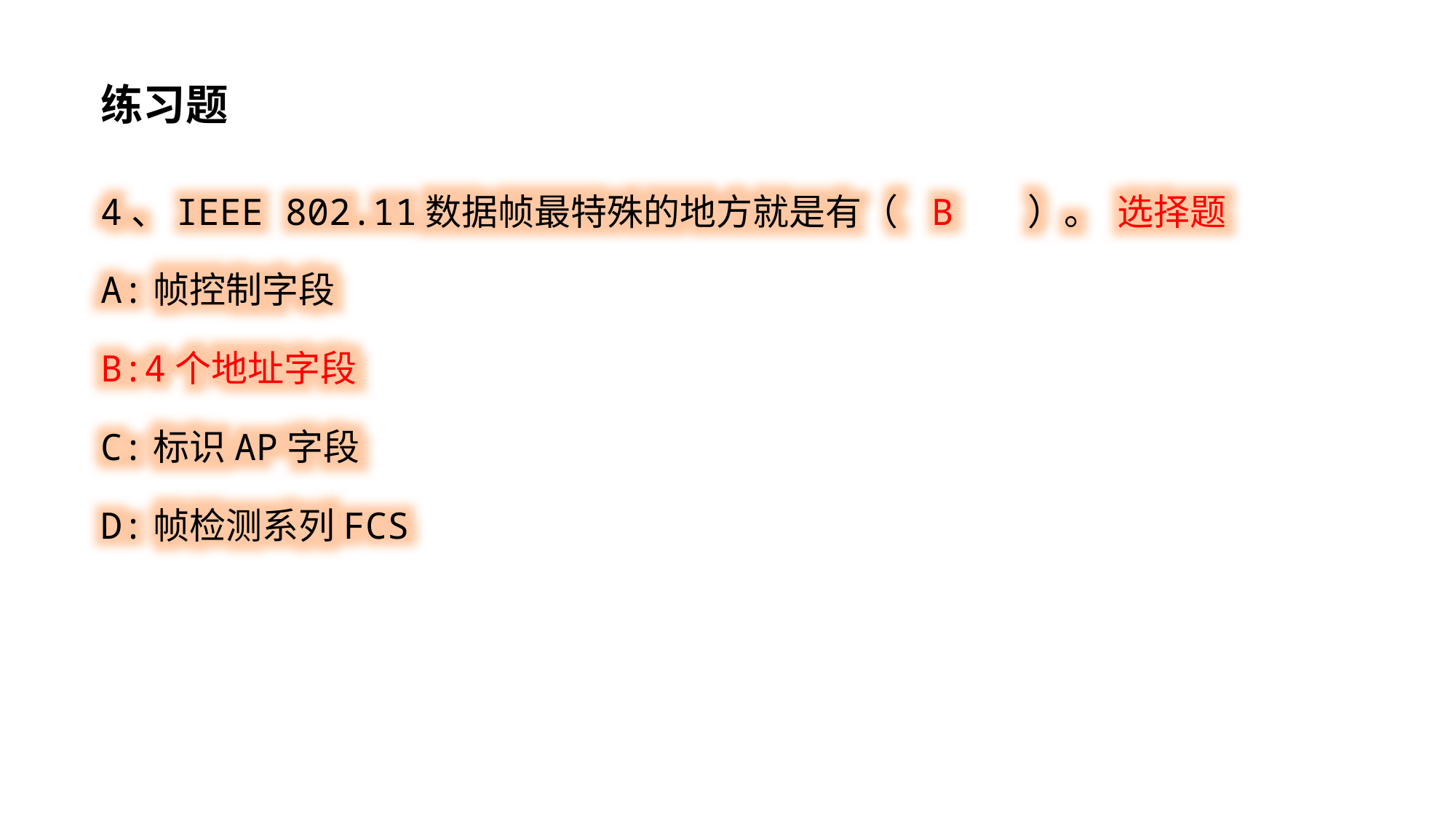

练习题
4、IEEE 802.11数据帧最特殊的地方就是有（   B   ）。  选择题

A:帧控制字段

B:4个地址字段

C:标识AP字段

D:帧检测系列FCS